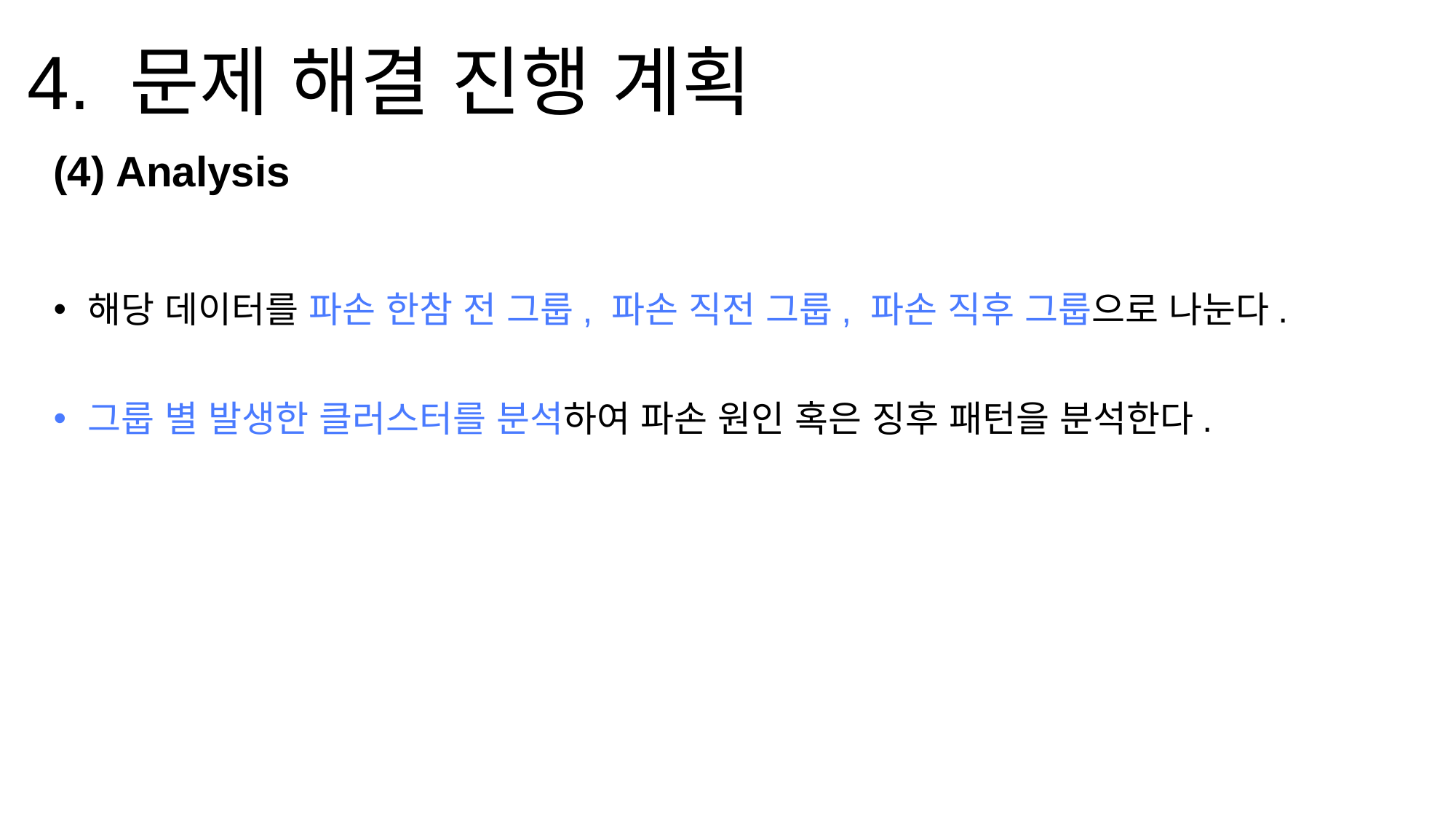

4. 문제 해결 진행 계획
(4) Analysis

해당 데이터를 파손 한참 전 그룹, 파손 직전 그룹, 파손 직후 그룹으로 나눈다.

그룹 별 발생한 클러스터를 분석하여 파손 원인 혹은 징후 패턴을 분석한다.